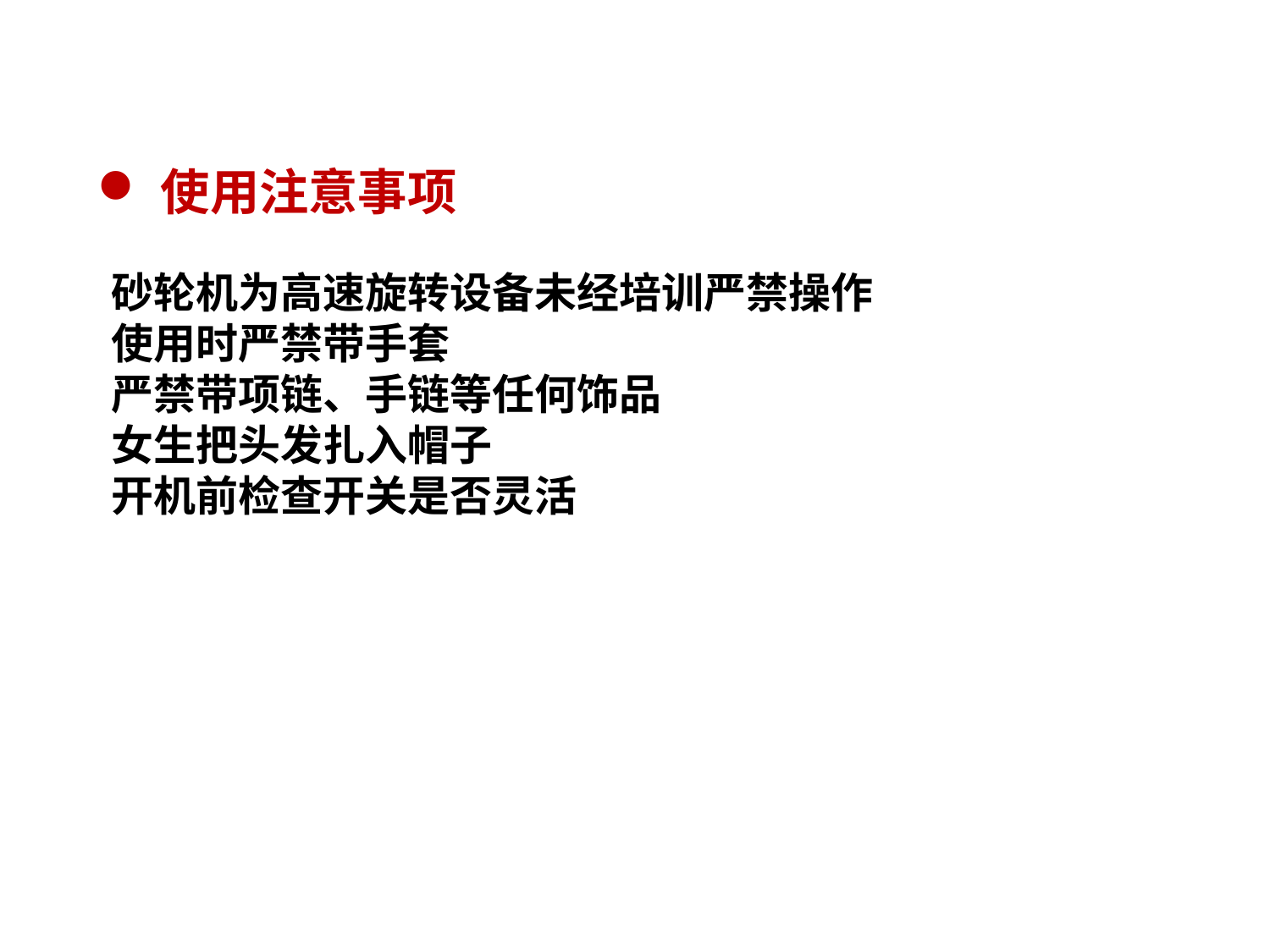

使用注意事项
砂轮机为高速旋转设备未经培训严禁操作
使用时严禁带手套
严禁带项链、手链等任何饰品
女生把头发扎入帽子
开机前检查开关是否灵活